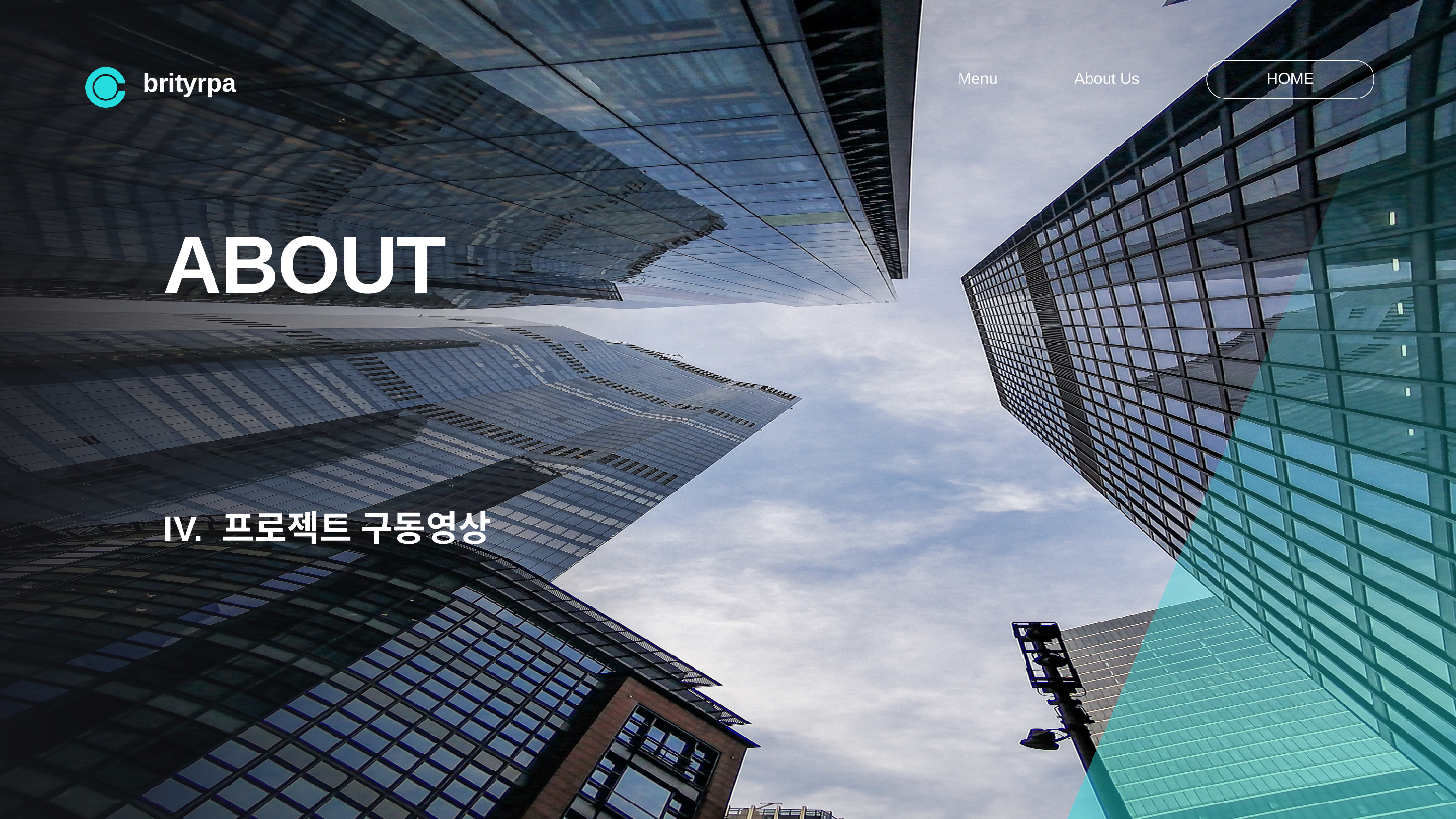

Menu
About Us
HOME
brityrpa
ABOUT

IV. 프로젝트 구동영상